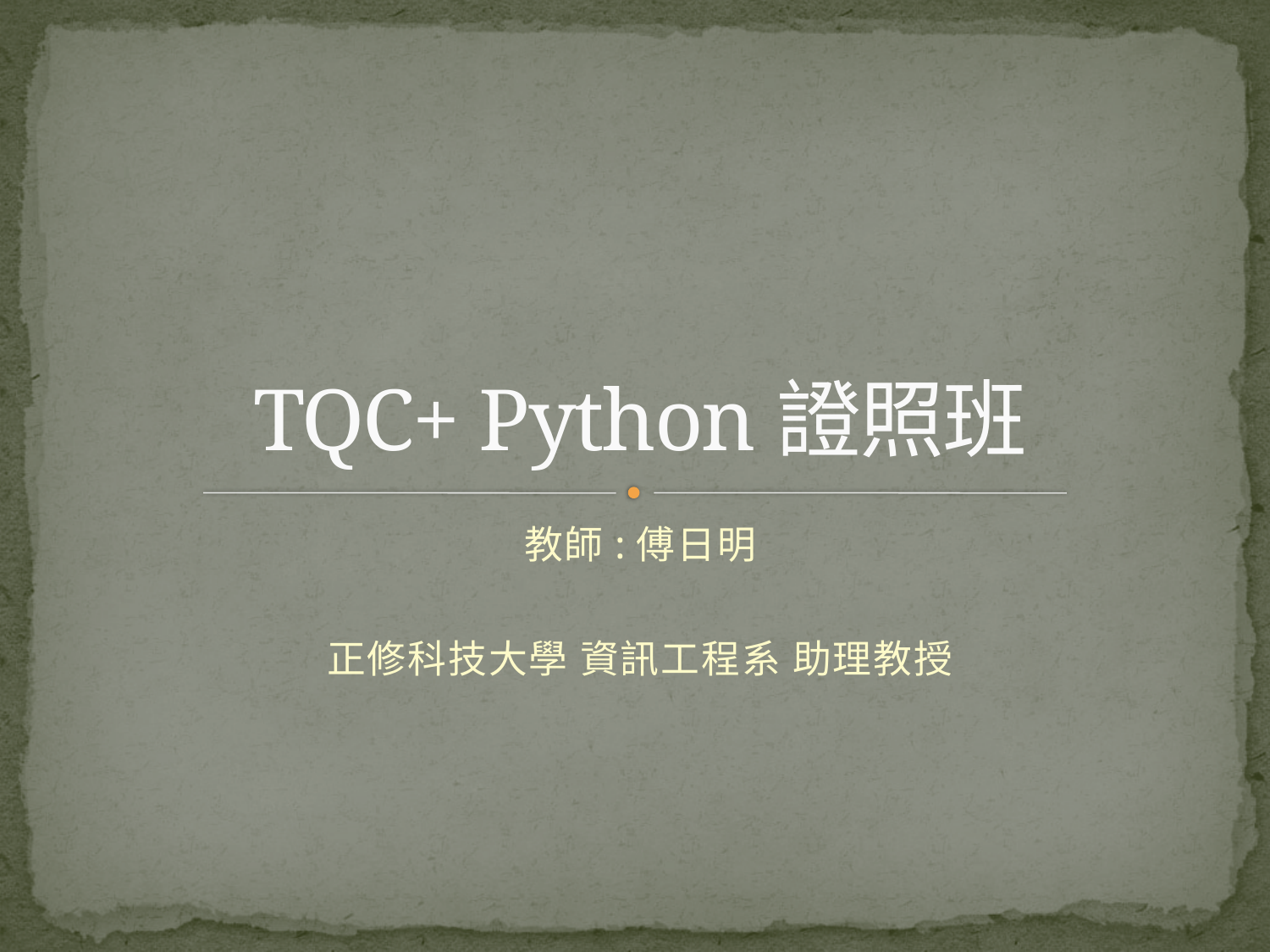

# TQC+ Python證照班
教師:傅日明

正修科技大學 資訊工程系 助理教授